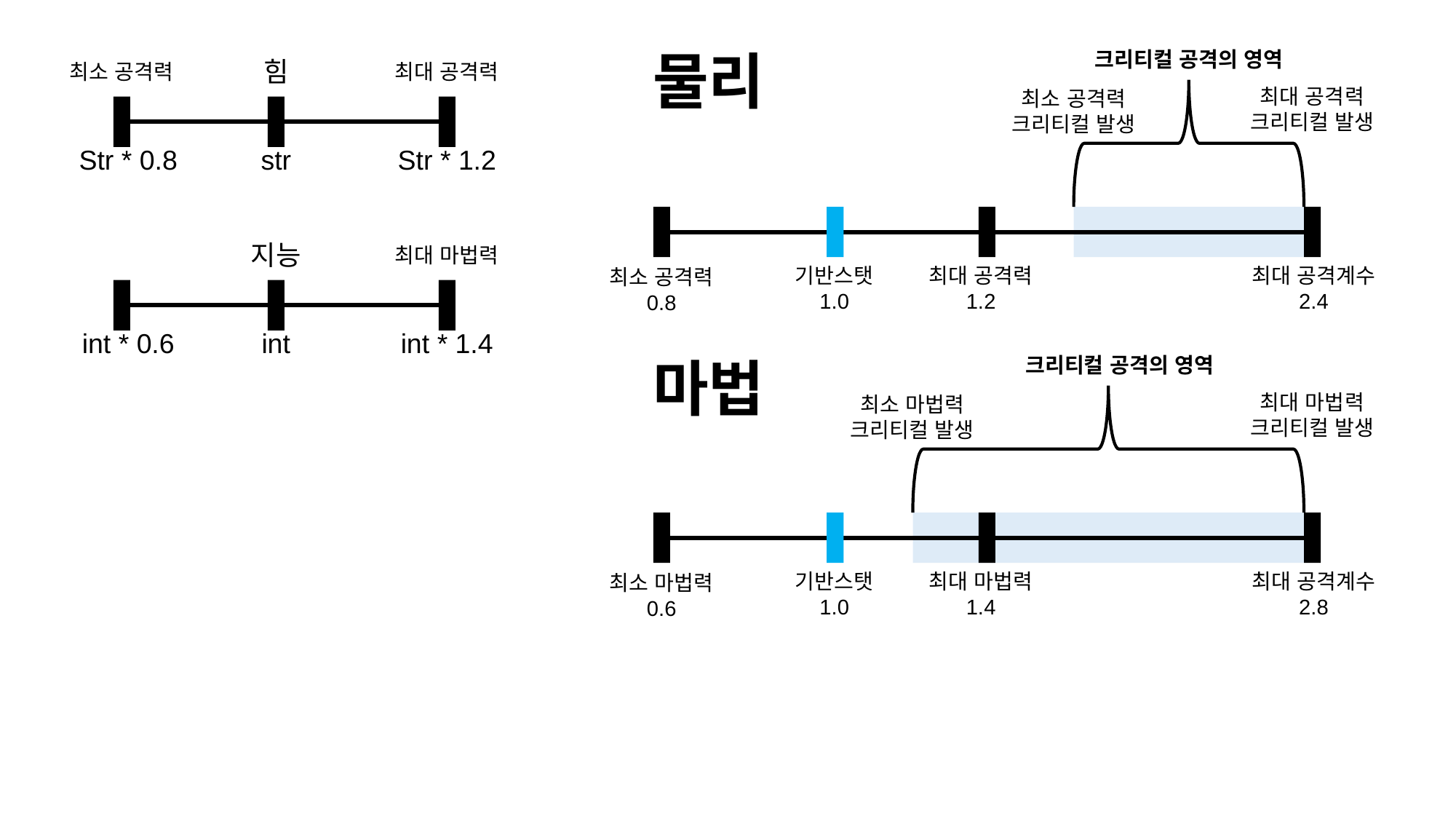

물리
크리티컬 공격의 영역
힘
최소 공격력
최대 공격력
최대 공격력
크리티컬 발생
최소 공격력
크리티컬 발생

Str * 0.8
str
Str * 1.2

지능
최대 마법력

기반스탯
1.0
최대 공격력
1.2
최대 공격계수
2.4
최소 공격력
0.8

int * 0.6
int
int * 1.4
마법
크리티컬 공격의 영역
최대 마법력
크리티컬 발생
최소 마법력
크리티컬 발생

기반스탯
1.0
최대 마법력
1.4
최대 공격계수
2.8
최소 마법력
0.6